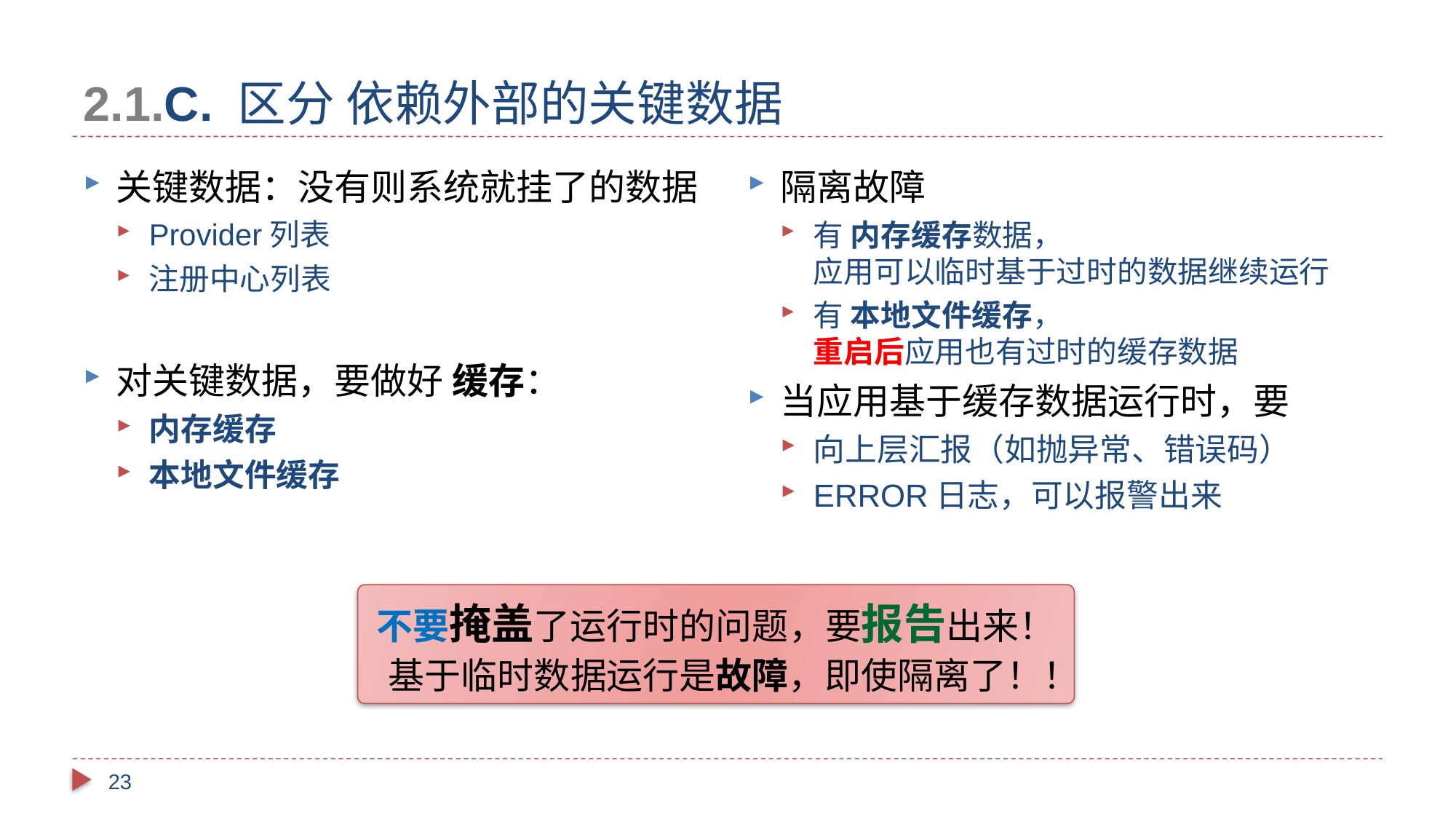

# 2.1.C. 区分 依赖外部的关键数据
关键数据：没有则系统就挂了的数据
Provider列表
注册中心列表

对关键数据，要做好 缓存：
内存缓存
本地文件缓存

隔离故障
有 内存缓存数据，
应用可以临时基于过时的数据继续运行
有 本地文件缓存，
重启后应用也有过时的缓存数据
当应用基于缓存数据运行时，要
向上层汇报（如抛异常、错误码）
ERROR日志，可以报警出来
不要掩盖了运行时的问题，要报告出来！
基于临时数据运行是故障，即使隔离了！！
23